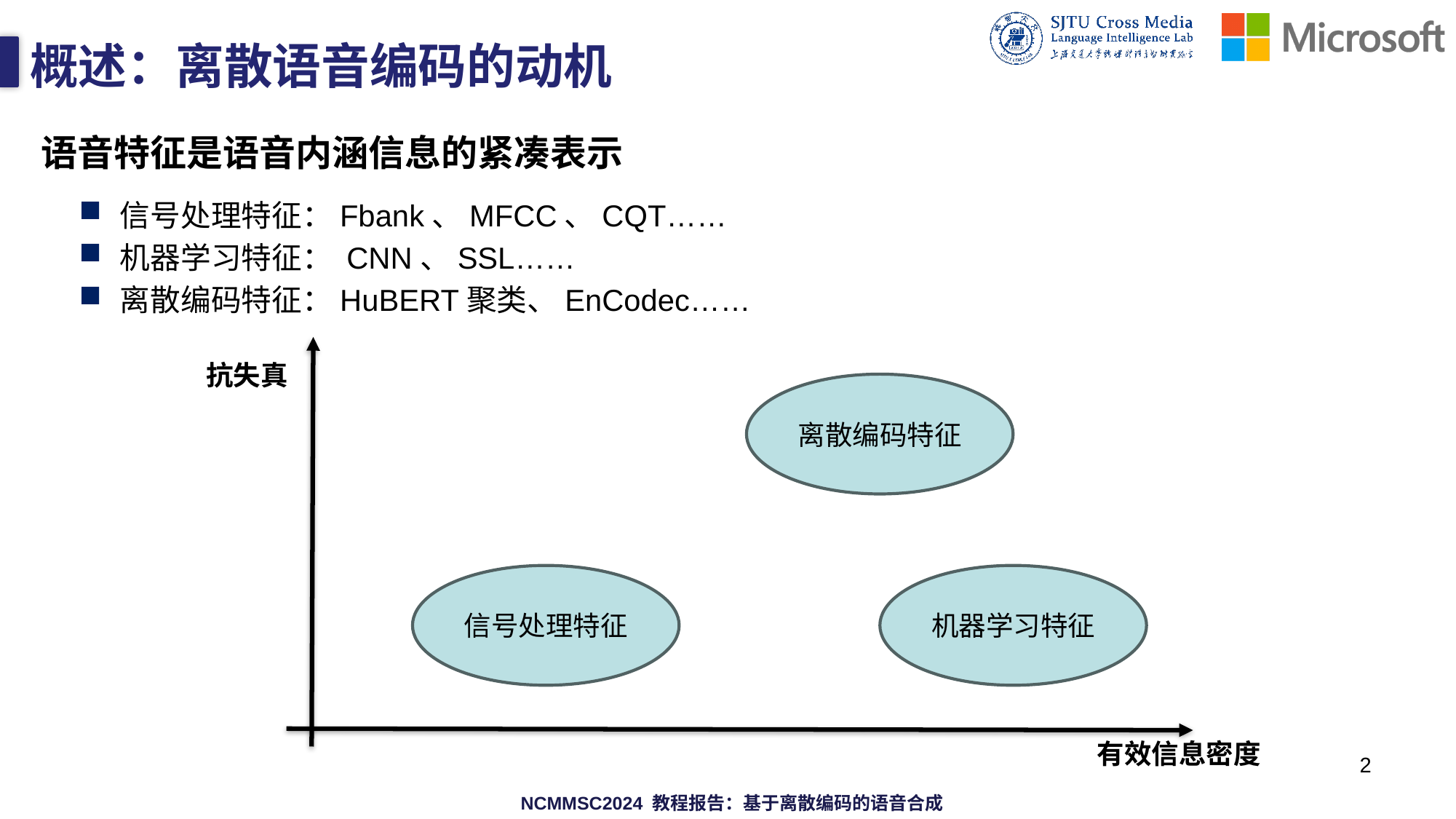

# 概述：离散语音编码的动机
语音特征是语音内涵信息的紧凑表示
信号处理特征：Fbank、MFCC、CQT……
机器学习特征： CNN、SSL……
离散编码特征：HuBERT聚类、EnCodec……

抗失真
离散编码特征
信号处理特征
机器学习特征
有效信息密度
2